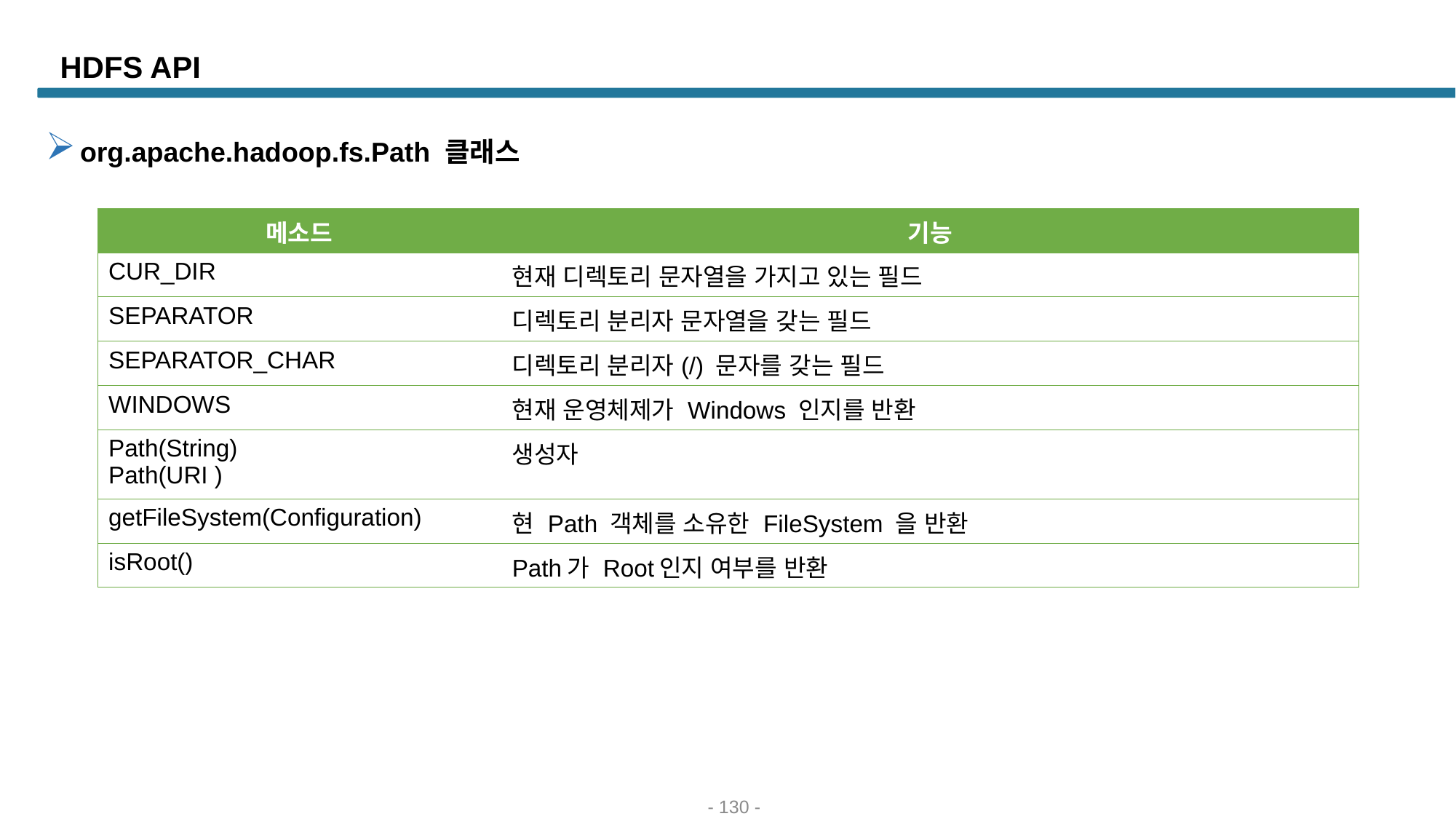

# HDFS API
org.apache.hadoop.fs.Path 클래스
| 메소드 | 기능 |
| --- | --- |
| CUR\_DIR | 현재 디렉토리 문자열을 가지고 있는 필드 |
| SEPARATOR | 디렉토리 분리자 문자열을 갖는 필드 |
| SEPARATOR\_CHAR | 디렉토리 분리자(/) 문자를 갖는 필드 |
| WINDOWS | 현재 운영체제가 Windows 인지를 반환 |
| Path(String) Path(URI ) | 생성자 |
| getFileSystem(Configuration) | 현 Path 객체를 소유한 FileSystem 을 반환 |
| isRoot() | Path가 Root인지 여부를 반환 |
- 130 -